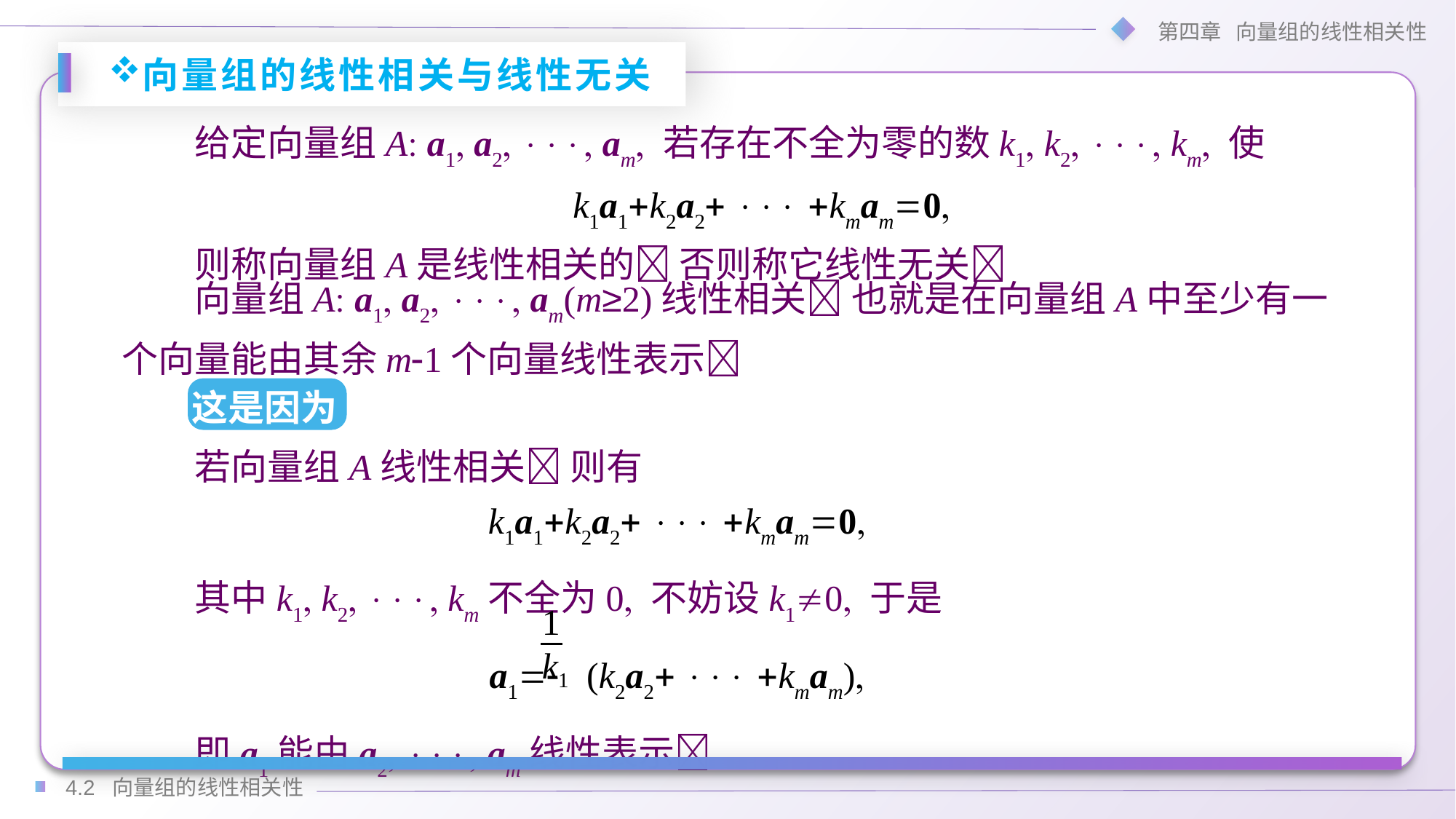

向量组的线性相关与线性无关

给定向量组A: a1, a2, ⋅⋅⋅, am, 若存在不全为零的数k1, k2, ⋅⋅⋅, km, 使
k1a1+k2a2+ ⋅⋅⋅ +kmam=0,
则称向量组A是线性相关的, 否则称它线性无关.
向量组A: a1, a2, ⋅⋅⋅, am(m≥2)线性相关, 也就是在向量组A中至少有一个向量能由其余m−1个向量线性表示.
这是因为

若向量组A线性相关, 则有
k1a1+k2a2+ ⋅⋅⋅ +kmam=0,
其中k1, k2, ⋅⋅⋅, km不全为0, 不妨设k1≠0, 于是
a1=−   (k2a2+ ⋅⋅⋅ +kmam),
即a1能由a2, ⋅⋅⋅, am线性表示.
1
k1